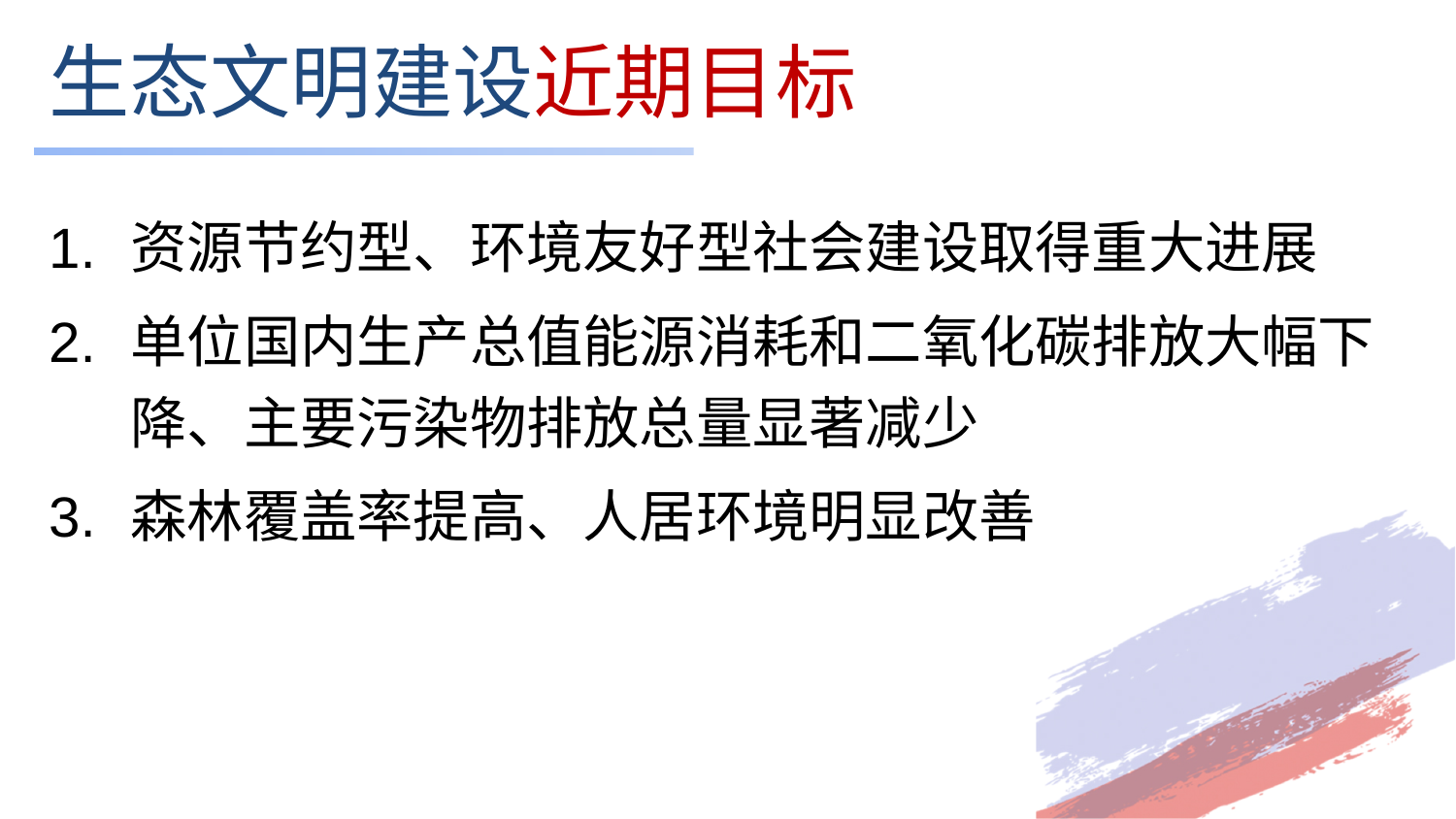

# 生态文明建设近期目标
资源节约型、环境友好型社会建设取得重大进展
单位国内生产总值能源消耗和二氧化碳排放大幅下降、主要污染物排放总量显著减少
森林覆盖率提高、人居环境明显改善